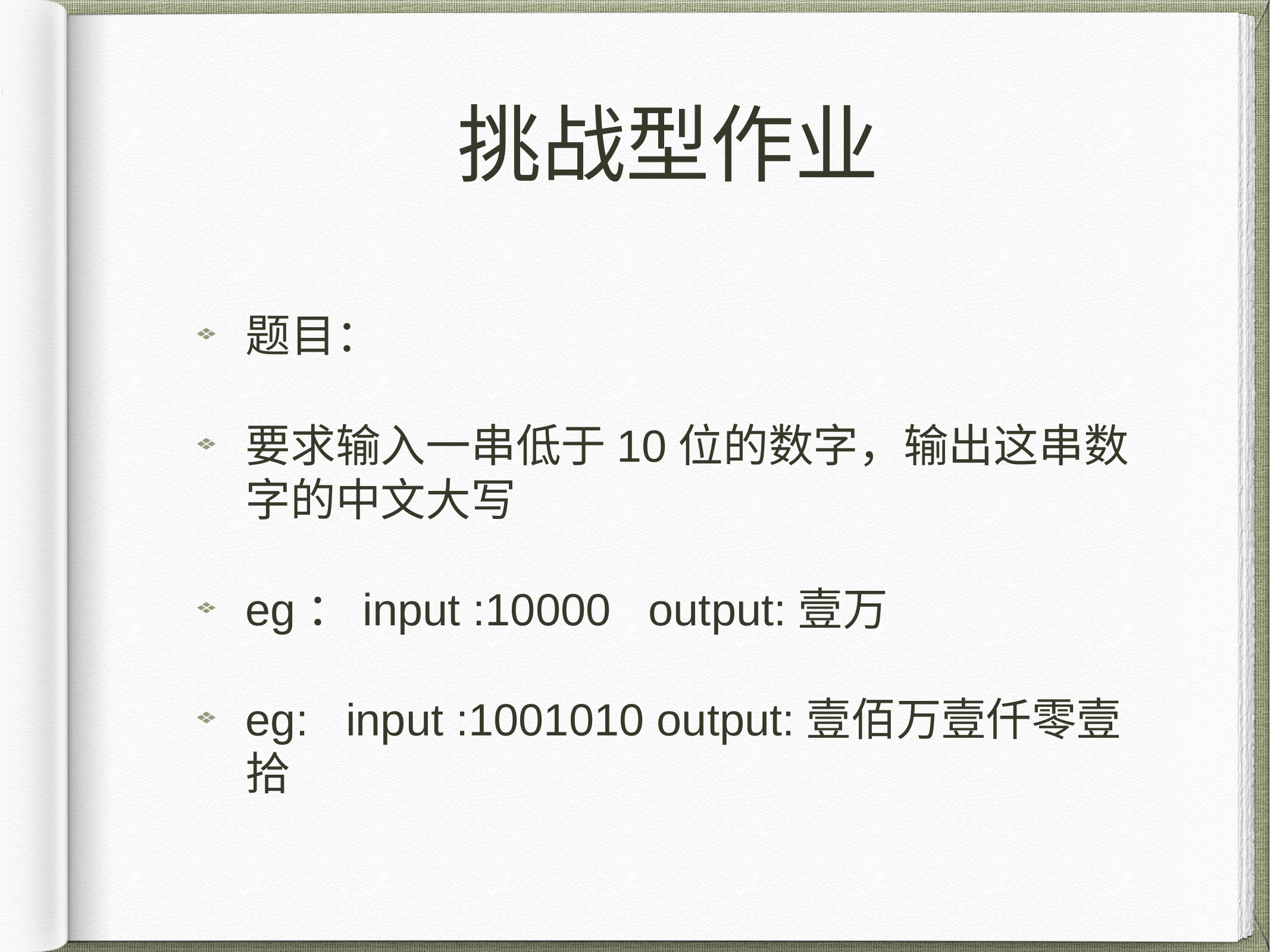

# 挑战型作业
题目：
要求输入一串低于10位的数字，输出这串数字的中文大写
eg：input :10000   output:壹万
eg:   input :1001010 output:壹佰万壹仟零壹拾